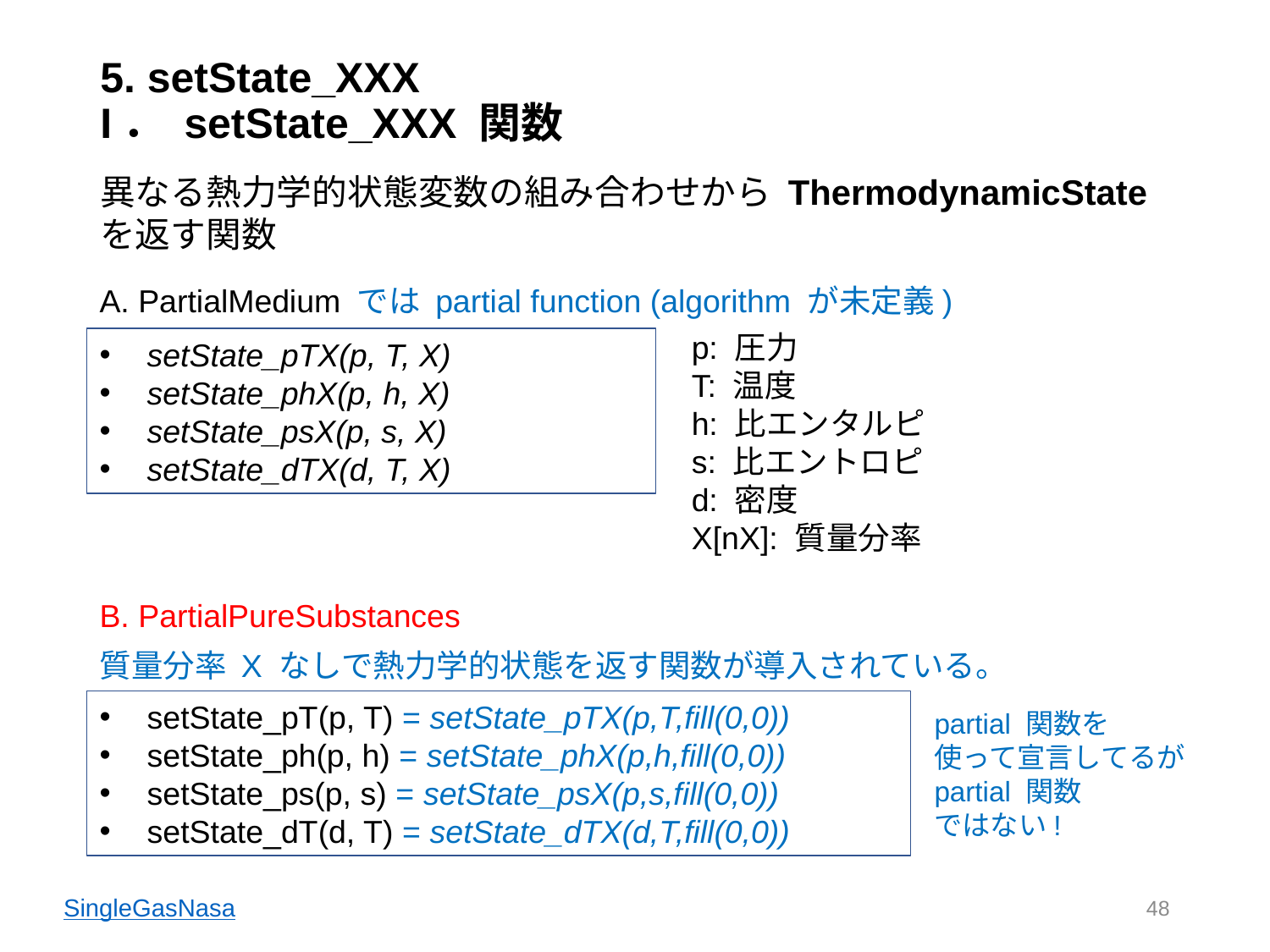

# 5. setState_XXX I． setState_XXX 関数
異なる熱力学的状態変数の組み合わせから ThermodynamicState を返す関数
A. PartialMedium では partial function (algorithm が未定義)
p: 圧力
T: 温度
h: 比エンタルピ
s: 比エントロピ
d: 密度
X[nX]: 質量分率
setState_pTX(p, T, X)
setState_phX(p, h, X)
setState_psX(p, s, X)
setState_dTX(d, T, X)
B. PartialPureSubstances
質量分率 X なしで熱力学的状態を返す関数が導入されている。
setState_pT(p, T) = setState_pTX(p,T,fill(0,0))
setState_ph(p, h) = setState_phX(p,h,fill(0,0))
setState_ps(p, s) = setState_psX(p,s,fill(0,0))
setState_dT(d, T) = setState_dTX(d,T,fill(0,0))
partial 関数を
使って宣言してるが
partial 関数
ではない!
48
SingleGasNasa